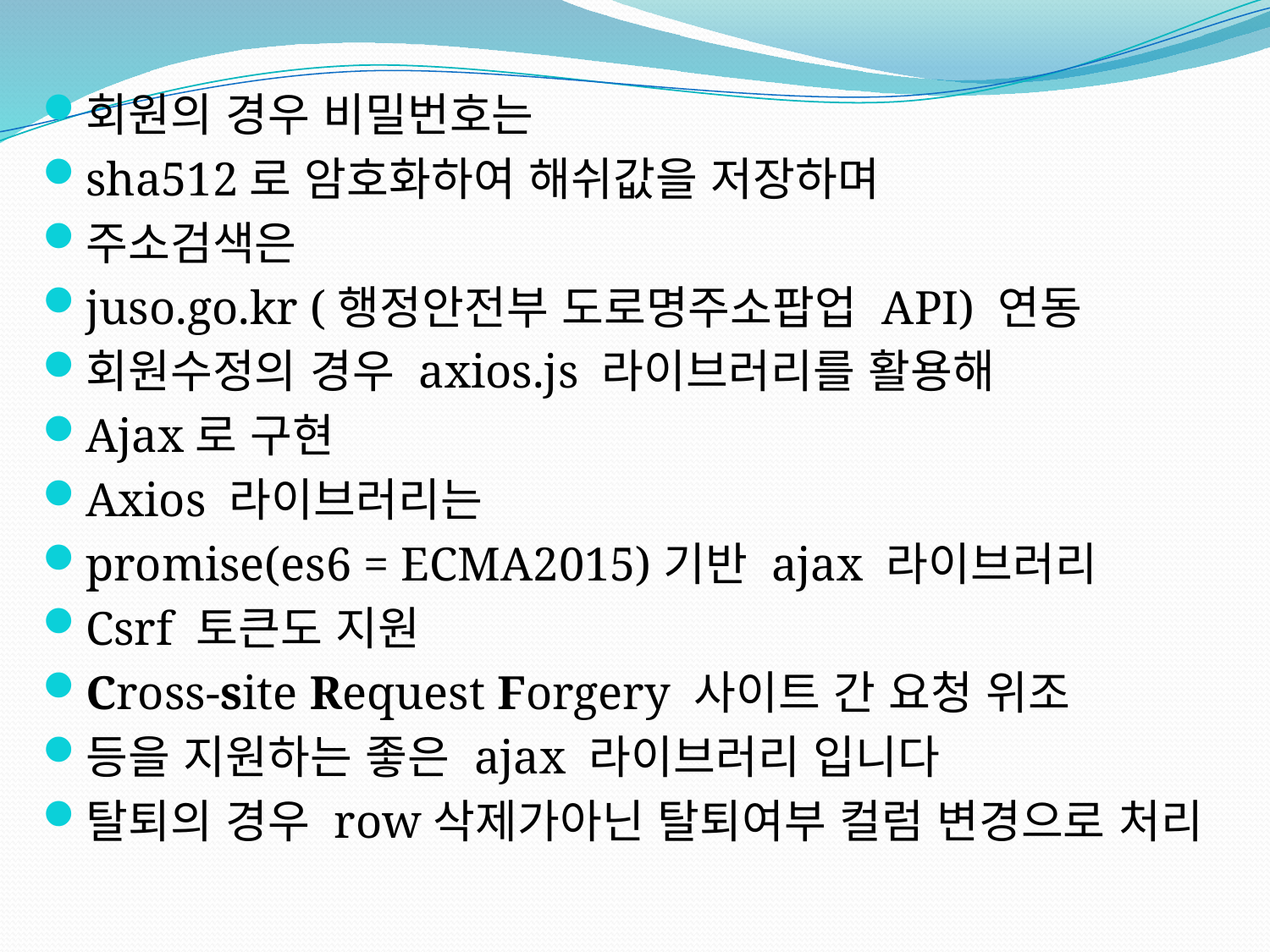

회원의 경우 비밀번호는
sha512로 암호화하여 해쉬값을 저장하며
주소검색은
juso.go.kr (행정안전부 도로명주소팝업 API) 연동
회원수정의 경우 axios.js 라이브러리를 활용해
Ajax로 구현
Axios 라이브러리는
promise(es6 = ECMA2015)기반 ajax 라이브러리
Csrf 토큰도 지원
Cross-site Request Forgery 사이트 간 요청 위조
등을 지원하는 좋은 ajax 라이브러리 입니다
탈퇴의 경우 row삭제가아닌 탈퇴여부 컬럼 변경으로 처리